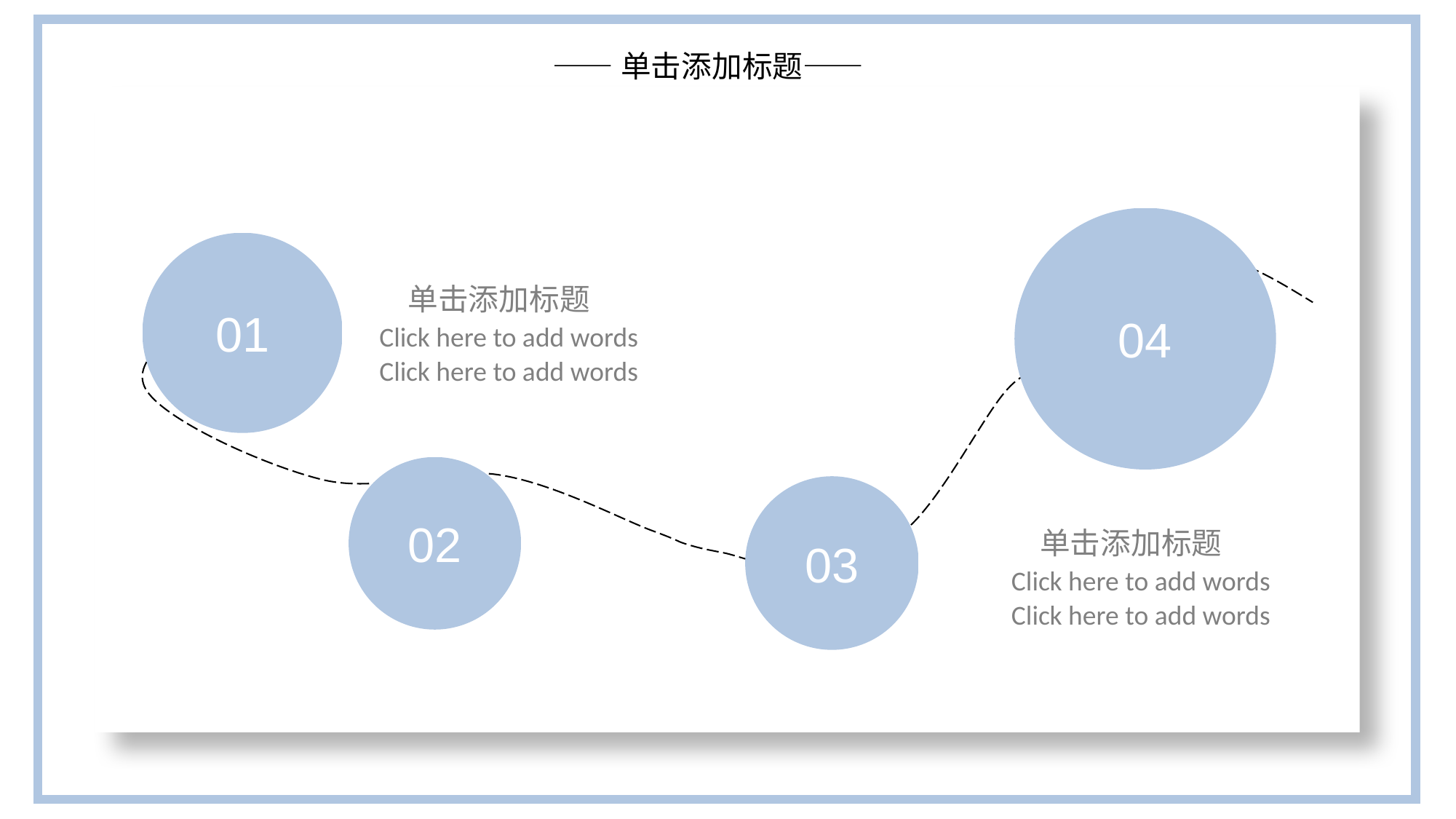

——单击添加标题——

04
01

单击添加标题
Click here to add words
Click here to add words
02
03
单击添加标题
Click here to add words
Click here to add words